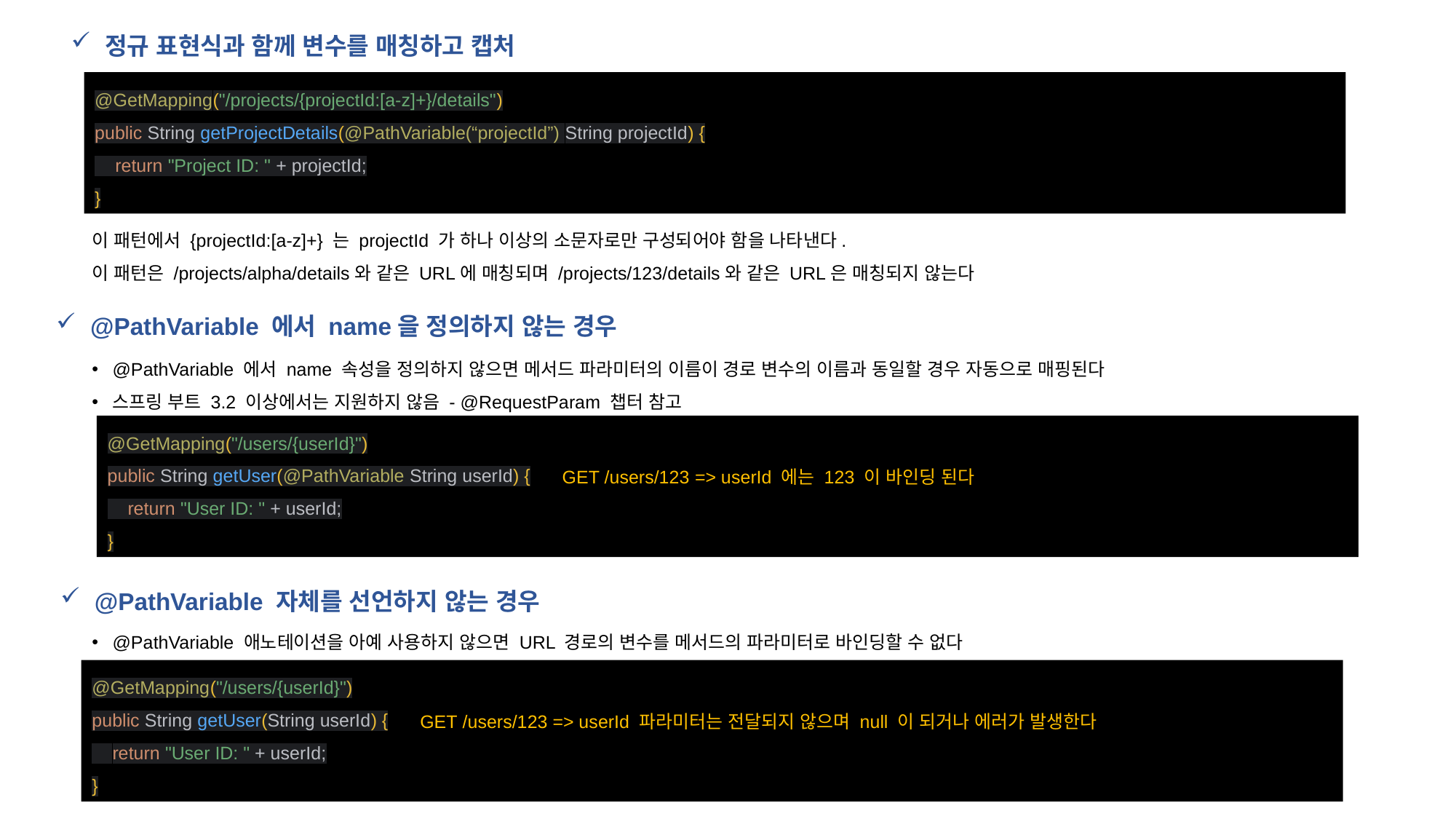

정규 표현식과 함께 변수를 매칭하고 캡처
@GetMapping("/projects/{projectId:[a-z]+}/details")
public String getProjectDetails(@PathVariable(“projectId”) String projectId) {
    return "Project ID: " + projectId;
}
이 패턴에서 {projectId:[a-z]+} 는 projectId 가 하나 이상의 소문자로만 구성되어야 함을 나타낸다.
이 패턴은 /projects/alpha/details와 같은 URL에 매칭되며 /projects/123/details와 같은 URL은 매칭되지 않는다
@PathVariable 에서 name을 정의하지 않는 경우
@PathVariable 에서 name 속성을 정의하지 않으면 메서드 파라미터의 이름이 경로 변수의 이름과 동일할 경우 자동으로 매핑된다
스프링 부트 3.2 이상에서는 지원하지 않음 - @RequestParam 챕터 참고
@GetMapping("/users/{userId}")
public String getUser(@PathVariable String userId) {
    return "User ID: " + userId;
}
GET /users/123 => userId 에는 123 이 바인딩 된다
@PathVariable 자체를 선언하지 않는 경우
@PathVariable 애노테이션을 아예 사용하지 않으면 URL 경로의 변수를 메서드의 파라미터로 바인딩할 수 없다
@GetMapping("/users/{userId}")
public String getUser(String userId) {
    return "User ID: " + userId;
}
 GET /users/123 => userId 파라미터는 전달되지 않으며 null 이 되거나 에러가 발생한다